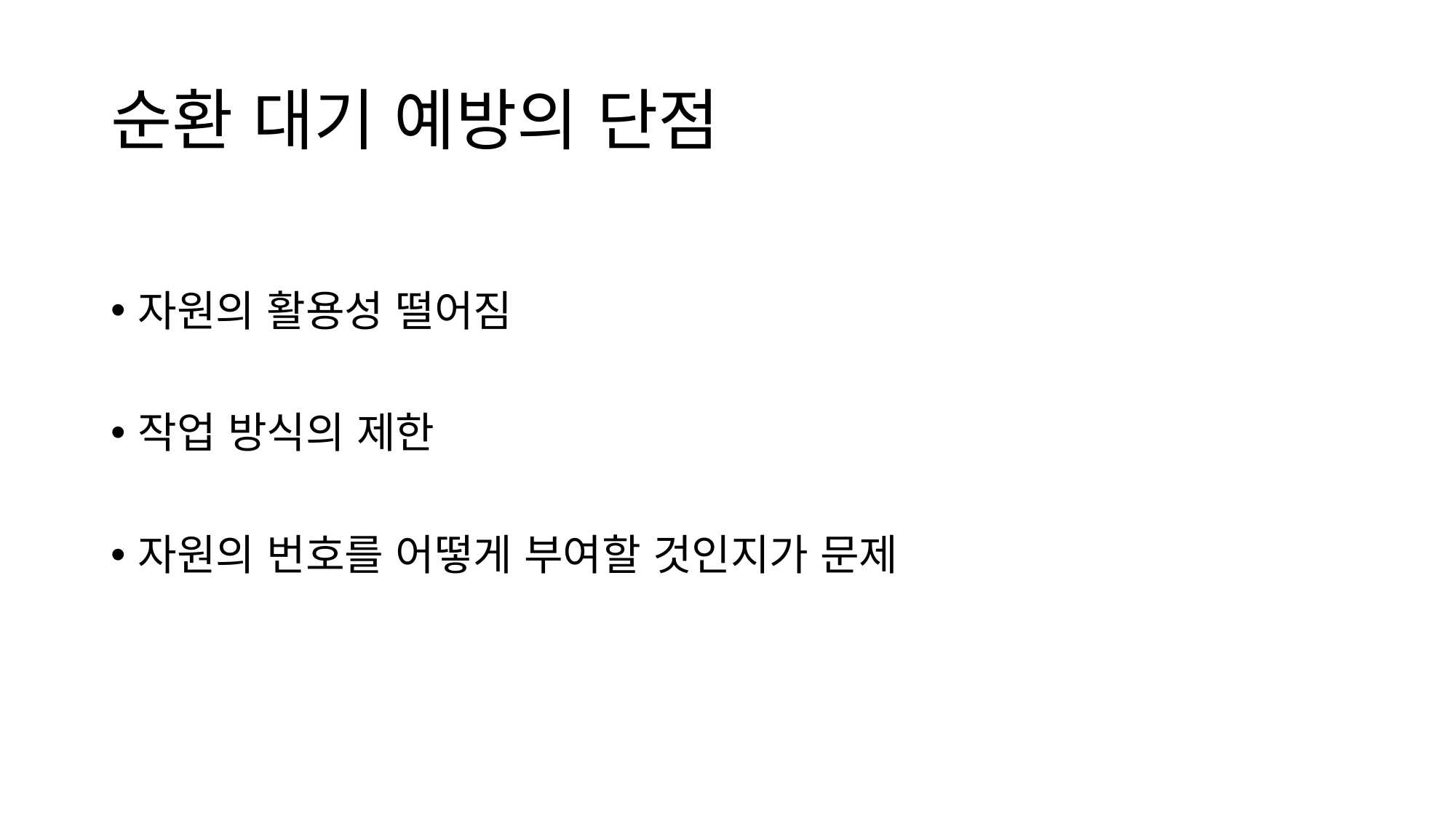

# 순환 대기 예방의 단점

자원의 활용성 떨어짐

작업 방식의 제한

자원의 번호를 어떻게 부여할 것인지가 문제